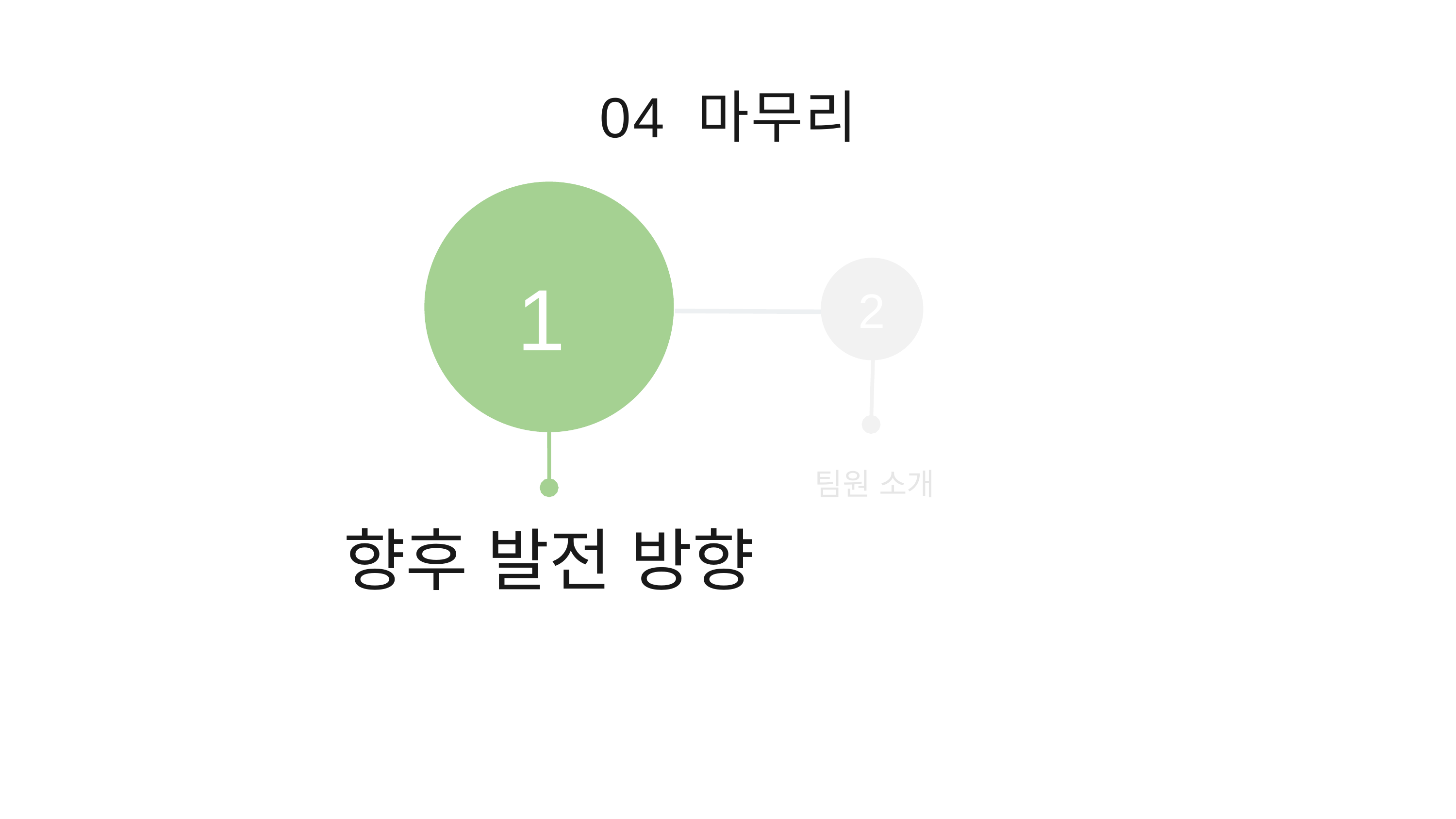

04 마무리

1
2

팀원 소개
향후 발전 방향